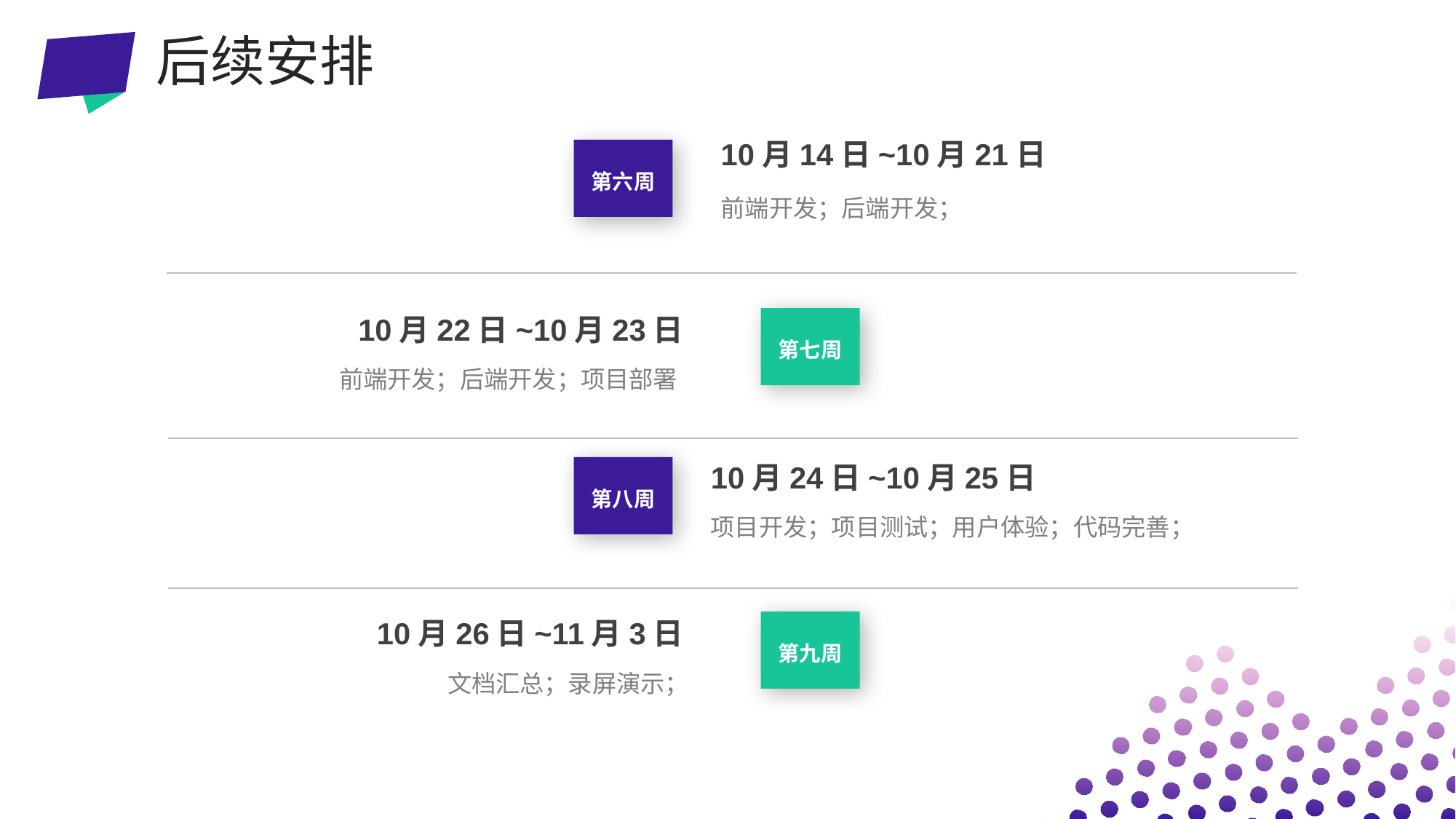

后续安排
10月14日~10月21日
第六周
前端开发；后端开发；
10月22日~10月23日
第七周
前端开发；后端开发；项目部署
10月24日~10月25日
第八周
项目开发；项目测试；用户体验；代码完善；
10月26日~11月3日
第九周
文档汇总；录屏演示；